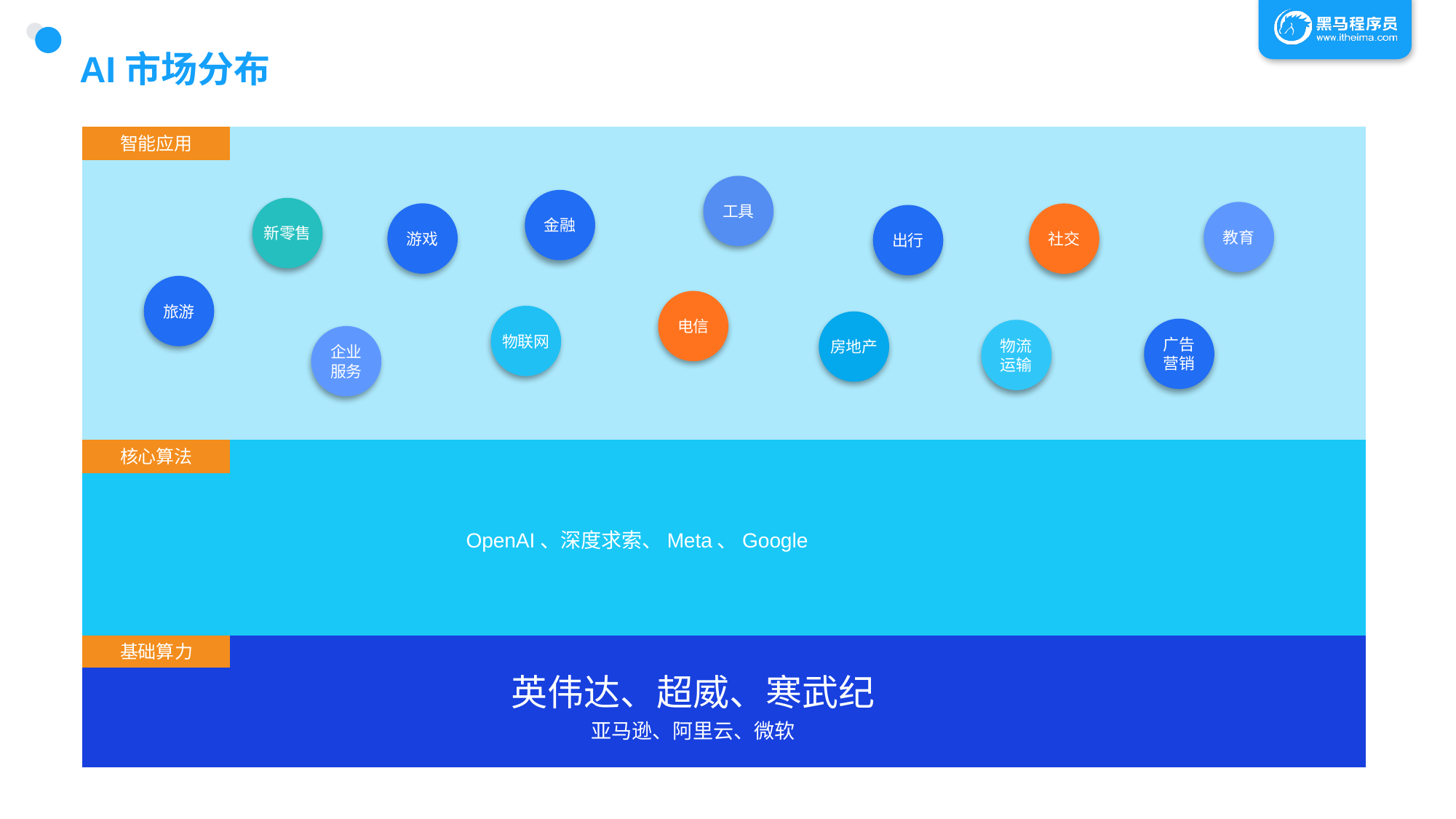

# AI市场分布

智能应用
工具
金融
新零售
教育
游戏
社交
出行
旅游
电信
物联网
房地产
广告
营销
物流
运输
企业
服务

核心算法
OpenAI、深度求索、Meta、Google

基础算力
英伟达、超威、寒武纪
亚马逊、阿里云、微软